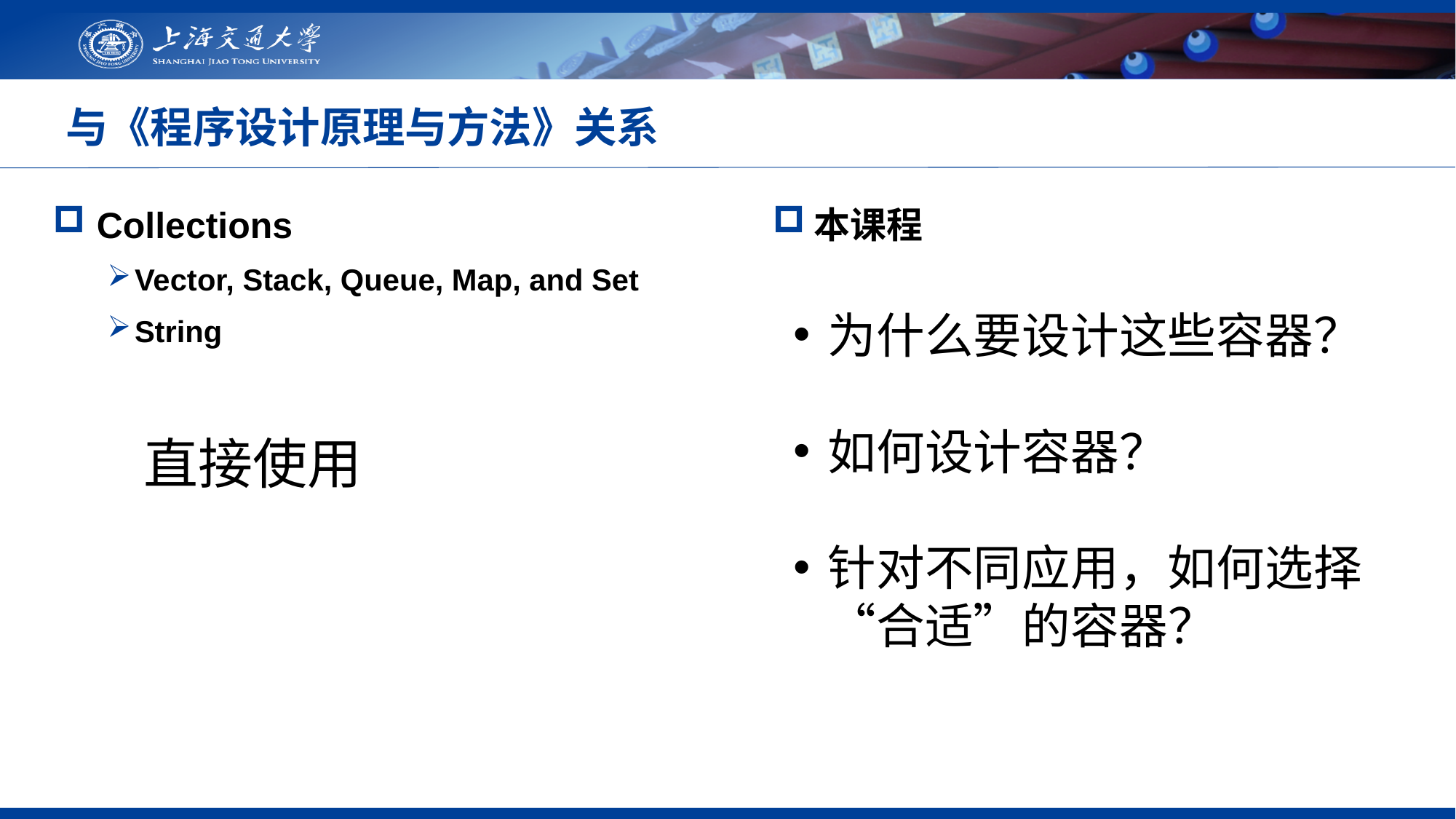

# 与《程序设计原理与方法》关系
 Collections
Vector, Stack, Queue, Map, and Set
String
本课程
为什么要设计这些容器？

如何设计容器？

针对不同应用，如何选择“合适”的容器？

直接使用